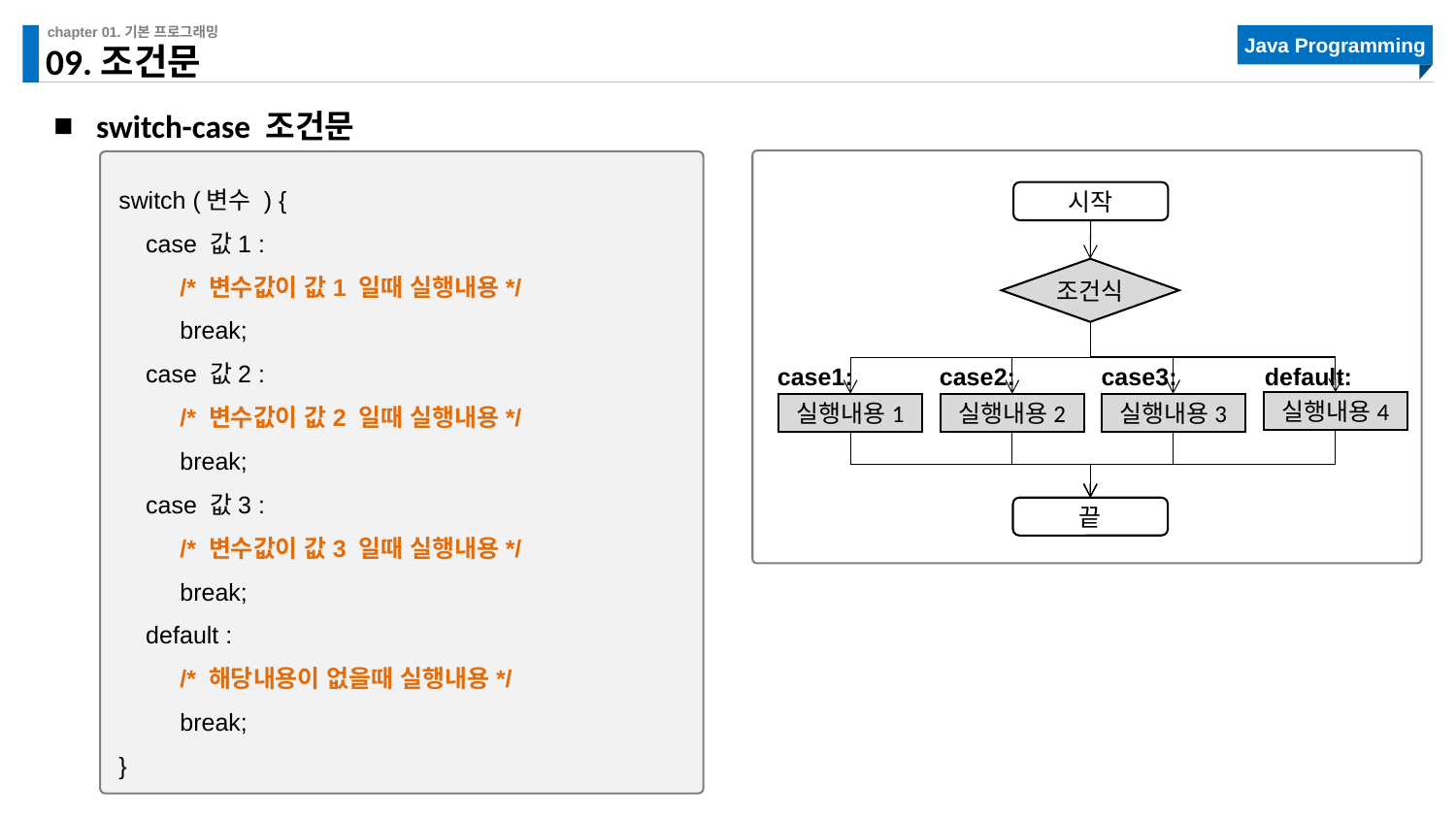

# 09.조건문
switch-case 조건문

switch (변수 ) {
    case 값1 :
         /* 변수값이 값1 일때 실행내용*/
         break;
    case 값2 :
         /* 변수값이 값2 일때 실행내용*/
         break;
    case 값3 :
         /* 변수값이 값3 일때 실행내용*/
         break;
    default :
         /* 해당내용이 없을때 실행내용*/
         break;
}
시작
조건식
case2:
case3:
default:
실행내용4
실행내용1
실행내용2
실행내용3
끝
case1: